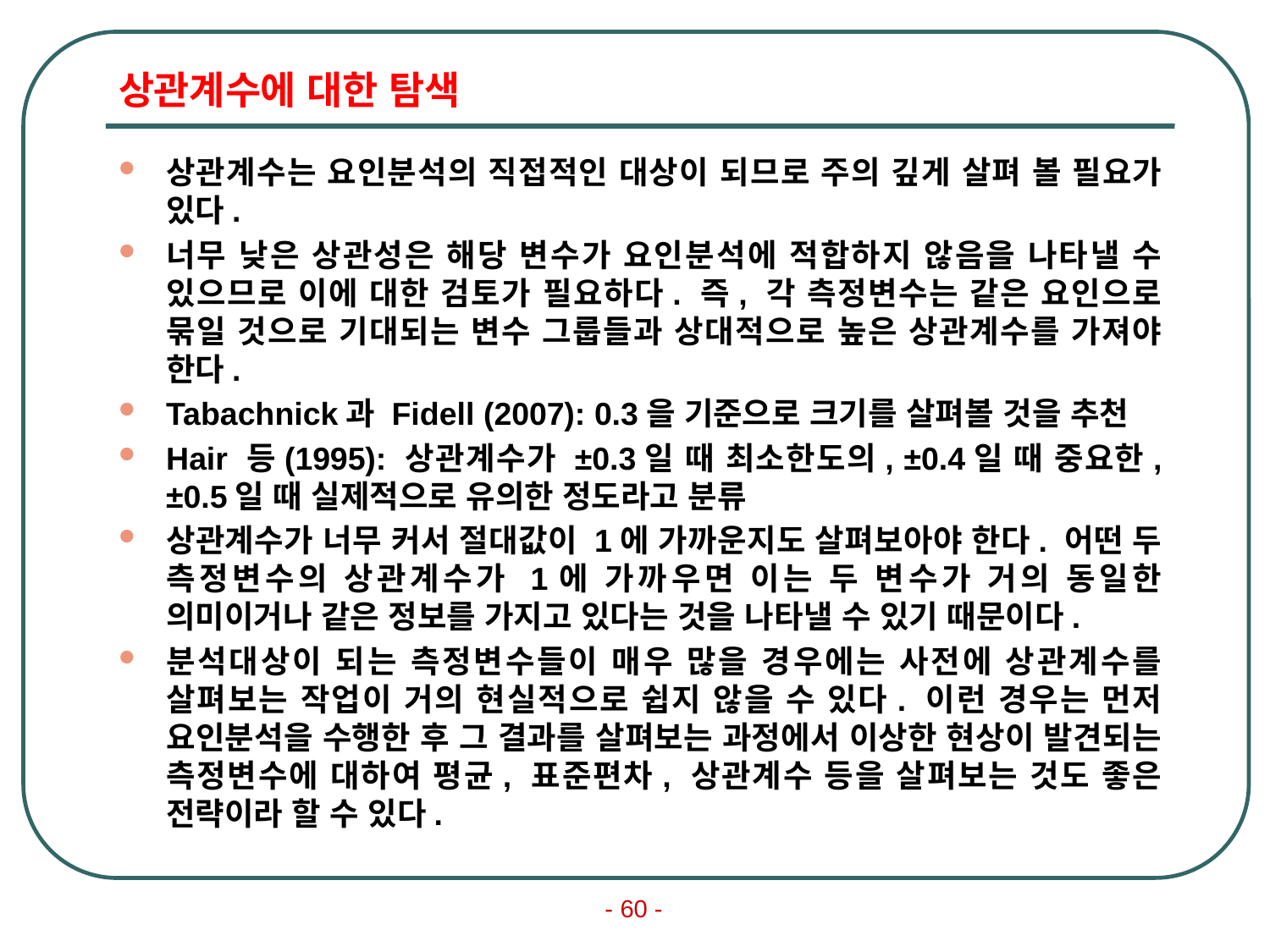

# 상관계수에 대한 탐색
상관계수는 요인분석의 직접적인 대상이 되므로 주의 깊게 살펴 볼 필요가 있다.
너무 낮은 상관성은 해당 변수가 요인분석에 적합하지 않음을 나타낼 수 있으므로 이에 대한 검토가 필요하다. 즉, 각 측정변수는 같은 요인으로 묶일 것으로 기대되는 변수 그룹들과 상대적으로 높은 상관계수를 가져야 한다.
Tabachnick과 Fidell (2007): 0.3을 기준으로 크기를 살펴볼 것을 추천
Hair 등(1995): 상관계수가 ±0.3일 때 최소한도의, ±0.4일 때 중요한, ±0.5일 때 실제적으로 유의한 정도라고 분류
상관계수가 너무 커서 절대값이 1에 가까운지도 살펴보아야 한다. 어떤 두 측정변수의 상관계수가 1에 가까우면 이는 두 변수가 거의 동일한 의미이거나 같은 정보를 가지고 있다는 것을 나타낼 수 있기 때문이다.
분석대상이 되는 측정변수들이 매우 많을 경우에는 사전에 상관계수를 살펴보는 작업이 거의 현실적으로 쉽지 않을 수 있다. 이런 경우는 먼저 요인분석을 수행한 후 그 결과를 살펴보는 과정에서 이상한 현상이 발견되는 측정변수에 대하여 평균, 표준편차, 상관계수 등을 살펴보는 것도 좋은 전략이라 할 수 있다.

- 60 -